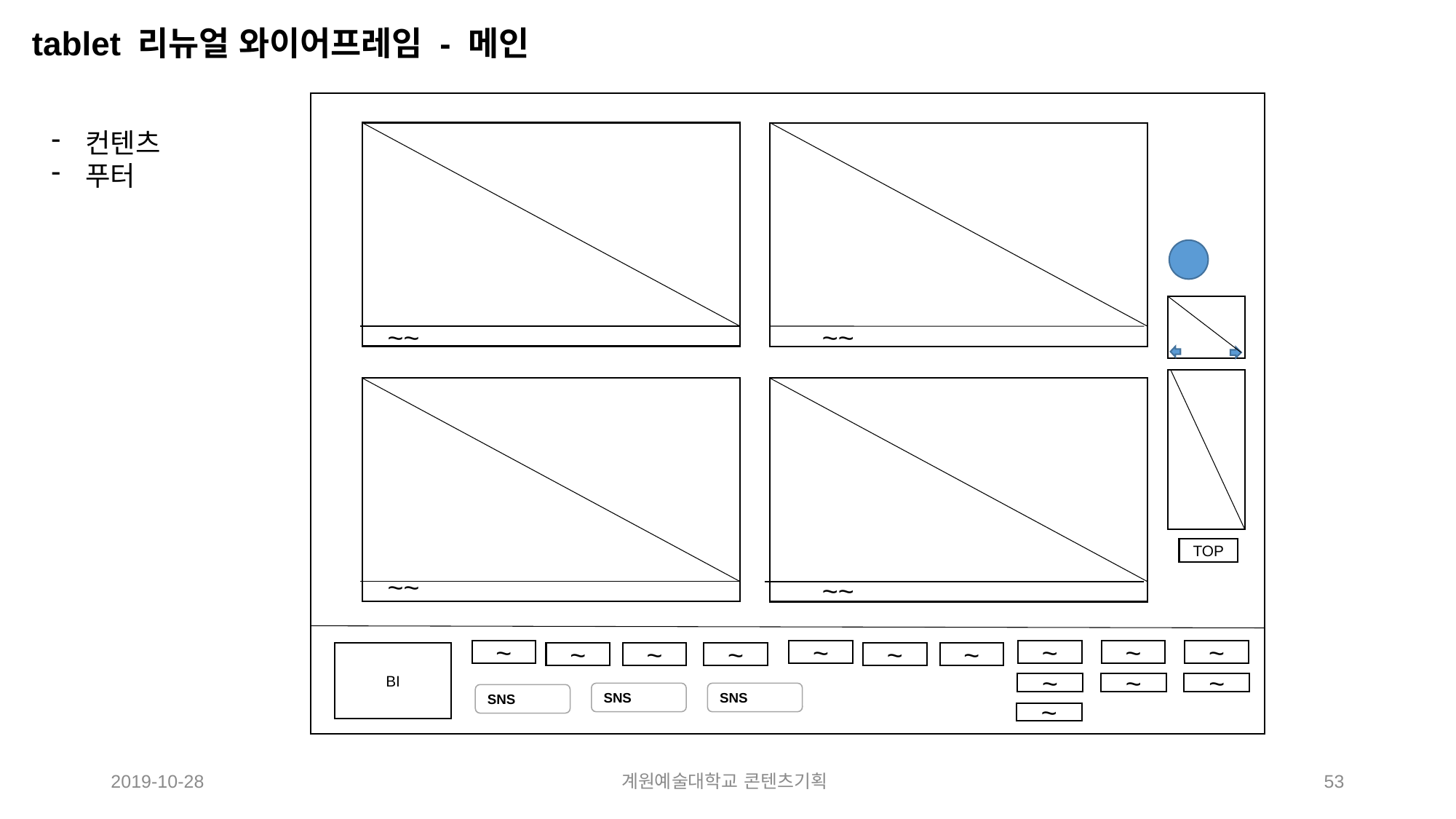

tablet 리뉴얼 와이어프레임 - 메인

컨텐츠
푸터

~~
~~

TOP
~~
~~
~
~
~
~
~
BI
~
~
~
~
~
~
~
~
SNS
SNS
SNS
~
2019-10-28
계원예술대학교 콘텐츠기획
53